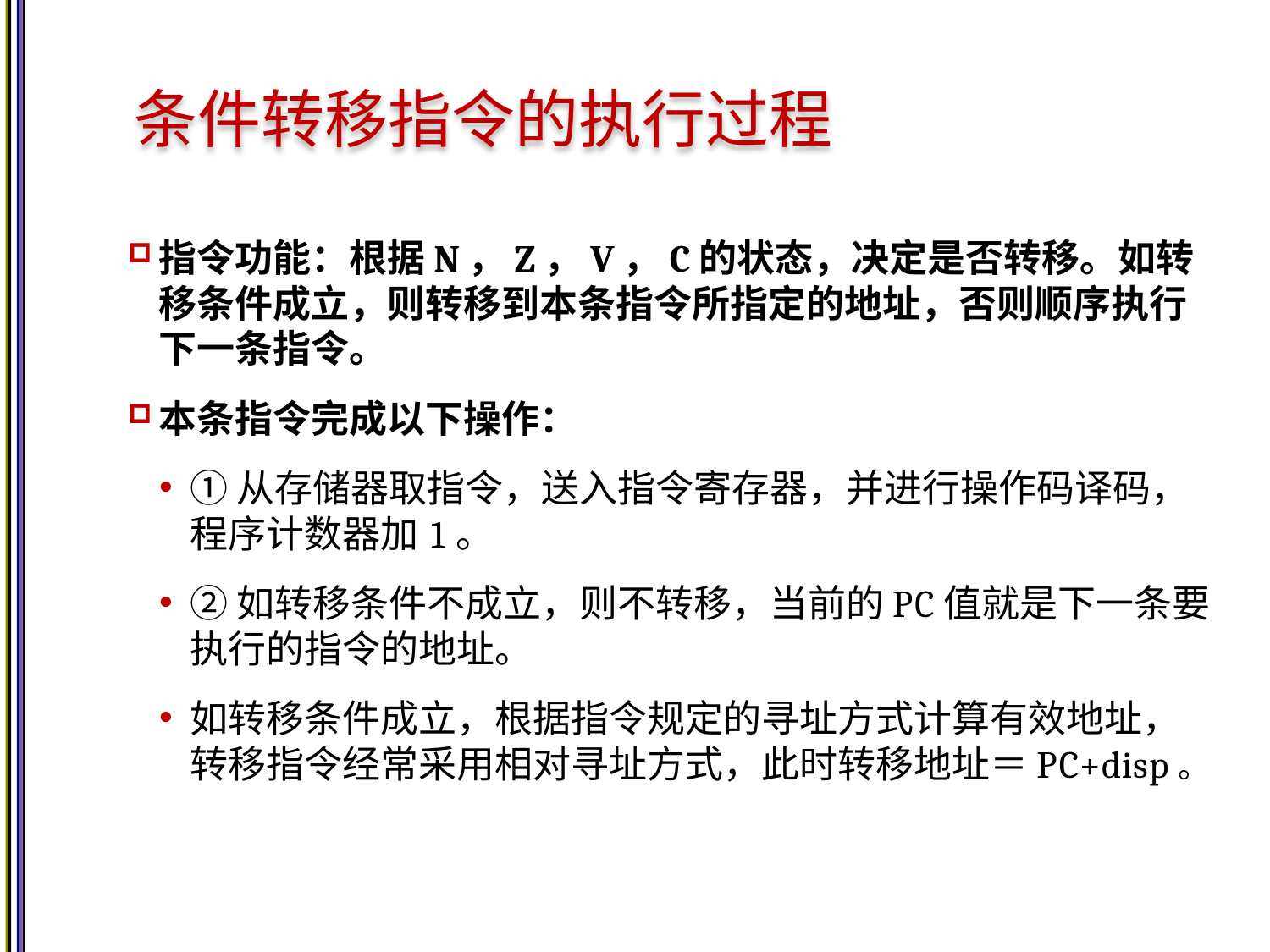

# 条件转移指令的执行过程
指令功能：根据N，Z，V，C的状态，决定是否转移。如转移条件成立，则转移到本条指令所指定的地址，否则顺序执行下一条指令。
本条指令完成以下操作：
①从存储器取指令，送入指令寄存器，并进行操作码译码，程序计数器加1。
②如转移条件不成立，则不转移，当前的PC值就是下一条要执行的指令的地址。
如转移条件成立，根据指令规定的寻址方式计算有效地址，转移指令经常采用相对寻址方式，此时转移地址＝PC+disp。
42